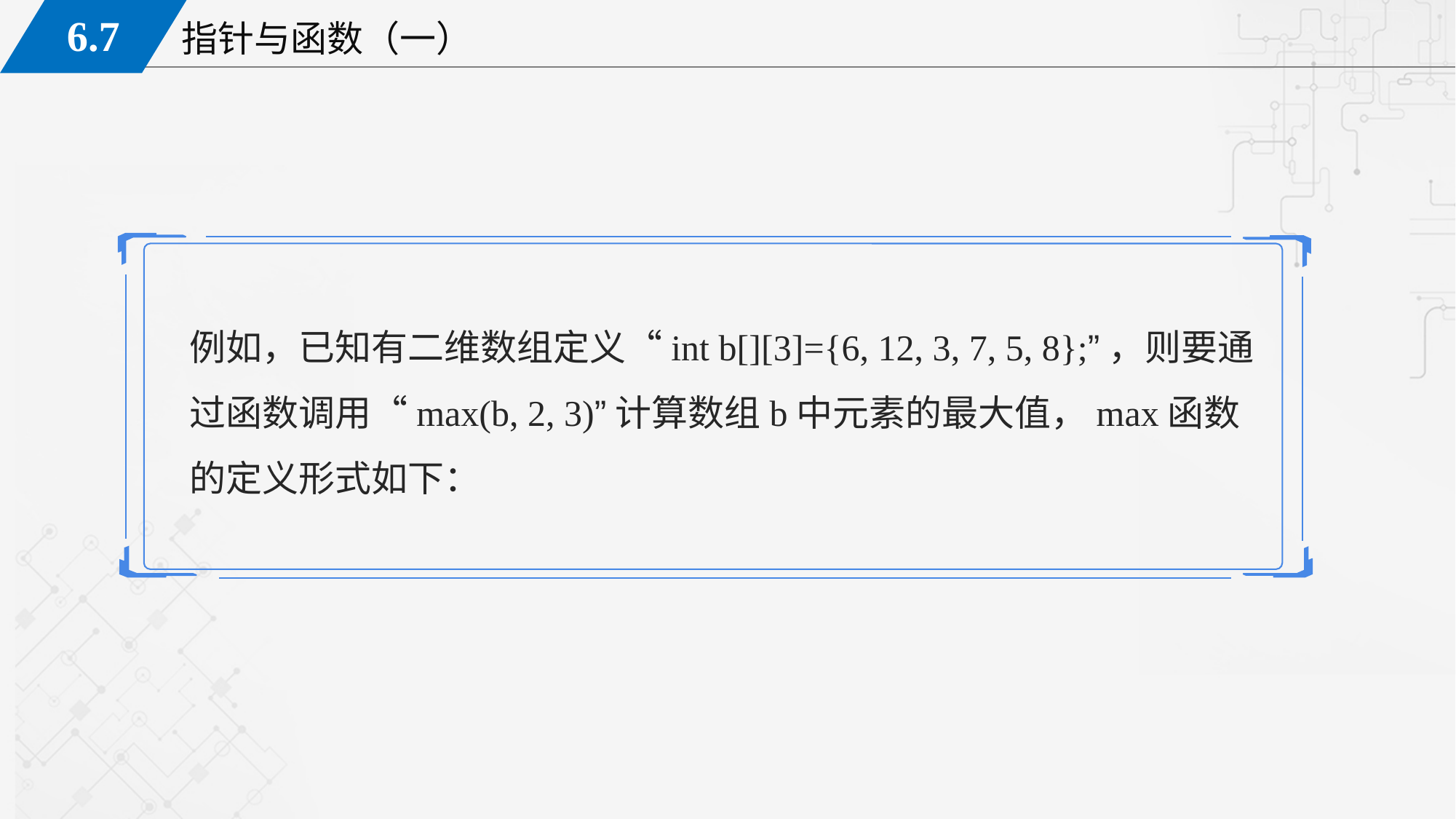

例如，已知有二维数组定义“int b[][3]={6, 12, 3, 7, 5, 8};”，则要通过函数调用“max(b, 2, 3)”计算数组b中元素的最大值，max函数的定义形式如下：